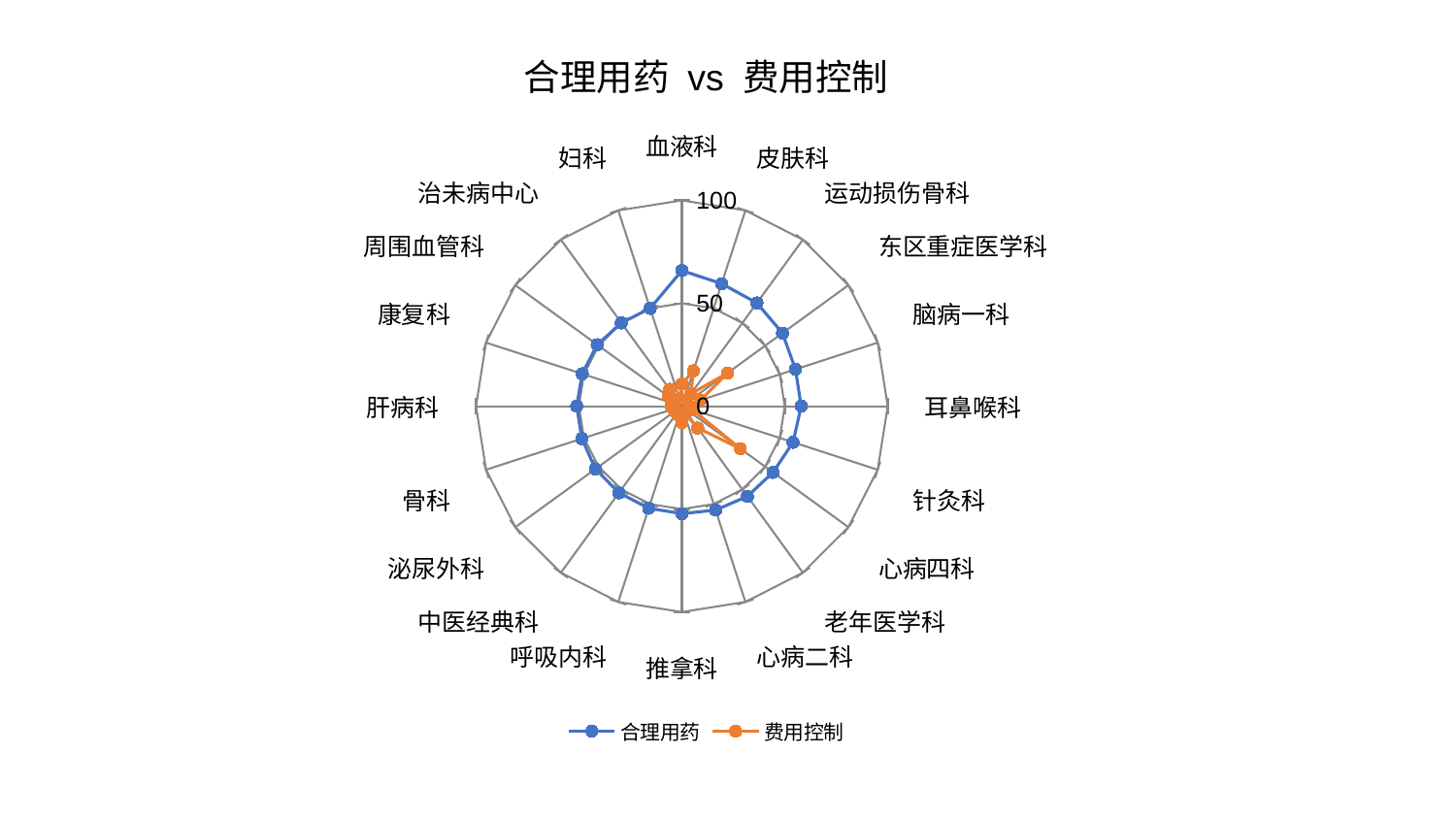

### Chart: 合理用药 vs 费用控制

| Category | 合理用药 | 费用控制 |
|---|---|---|
| 血液科 | 65.89526001745492 | 10.734160158855836 |
| 皮肤科 | 62.602919790978376 | 18.080167552098303 |
| 运动损伤骨科 | 62.004778141130515 | 7.440124852462727 |
| 东区重症医学科 | 60.418948706555796 | 27.376149655467326 |
| 脑病一科 | 58.031045252733506 | 9.53592326764381 |
| 耳鼻喉科 | 57.976760334749905 | 3.826065024827687 |
| 针灸科 | 56.810050234347564 | 5.27663364427569 |
| 心病四科 | 54.71515900307318 | 35.110712415814724 |
| 老年医学科 | 54.1589397558921 | 13.142375672599934 |
| 心病二科 | 53.07960247488411 | 3.4152170176832684 |
| 推拿科 | 52.21526220094885 | 7.950674430727085 |
| 呼吸内科 | 52.136443008345736 | 4.843222419238926 |
| 中医经典科 | 52.016446096100914 | 4.420747350639594 |
| 泌尿外科 | 51.897472583656295 | 4.328551541901509 |
| 骨科 | 51.06385518986239 | 4.135883504571022 |
| 肝病科 | 51.06333020363061 | 5.25375694397594 |
| 康复科 | 50.92218119574676 | 3.8278801530157525 |
| 周围血管科 | 50.82724970869987 | 7.934441835539003 |
| 治未病中心 | 50.003630184654654 | 10.107878171335955 |
| 妇科 | 49.98118839572797 | 3.845547637703013 |
59